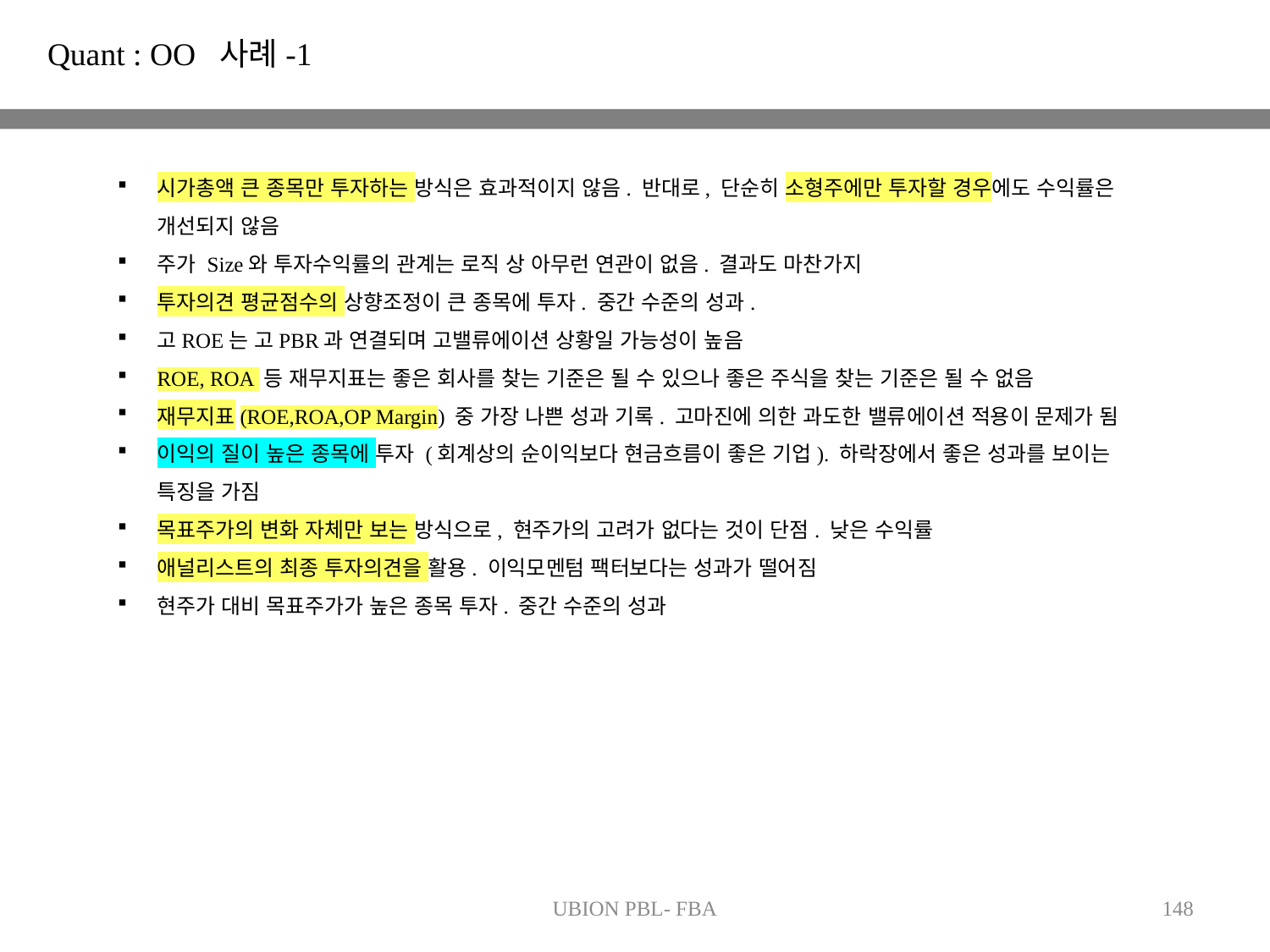

Quant : OO  사례-1

시가총액 큰 종목만 투자하는 방식은 효과적이지 않음. 반대로, 단순히 소형주에만 투자할 경우에도 수익률은 개선되지 않음
주가 Size와 투자수익률의 관계는 로직 상 아무런 연관이 없음. 결과도 마찬가지
투자의견 평균점수의 상향조정이 큰 종목에 투자. 중간 수준의 성과.
고ROE는 고PBR과 연결되며 고밸류에이션 상황일 가능성이 높음
ROE, ROA 등 재무지표는 좋은 회사를 찾는 기준은 될 수 있으나 좋은 주식을 찾는 기준은 될 수 없음
재무지표(ROE,ROA,OP Margin) 중 가장 나쁜 성과 기록. 고마진에 의한 과도한 밸류에이션 적용이 문제가 됨
이익의 질이 높은 종목에 투자 (회계상의 순이익보다 현금흐름이 좋은 기업). 하락장에서 좋은 성과를 보이는 특징을 가짐
목표주가의 변화 자체만 보는 방식으로, 현주가의 고려가 없다는 것이 단점. 낮은 수익률
애널리스트의 최종 투자의견을 활용. 이익모멘텀 팩터보다는 성과가 떨어짐
현주가 대비 목표주가가 높은 종목 투자. 중간 수준의 성과
UBION PBL- FBA
148